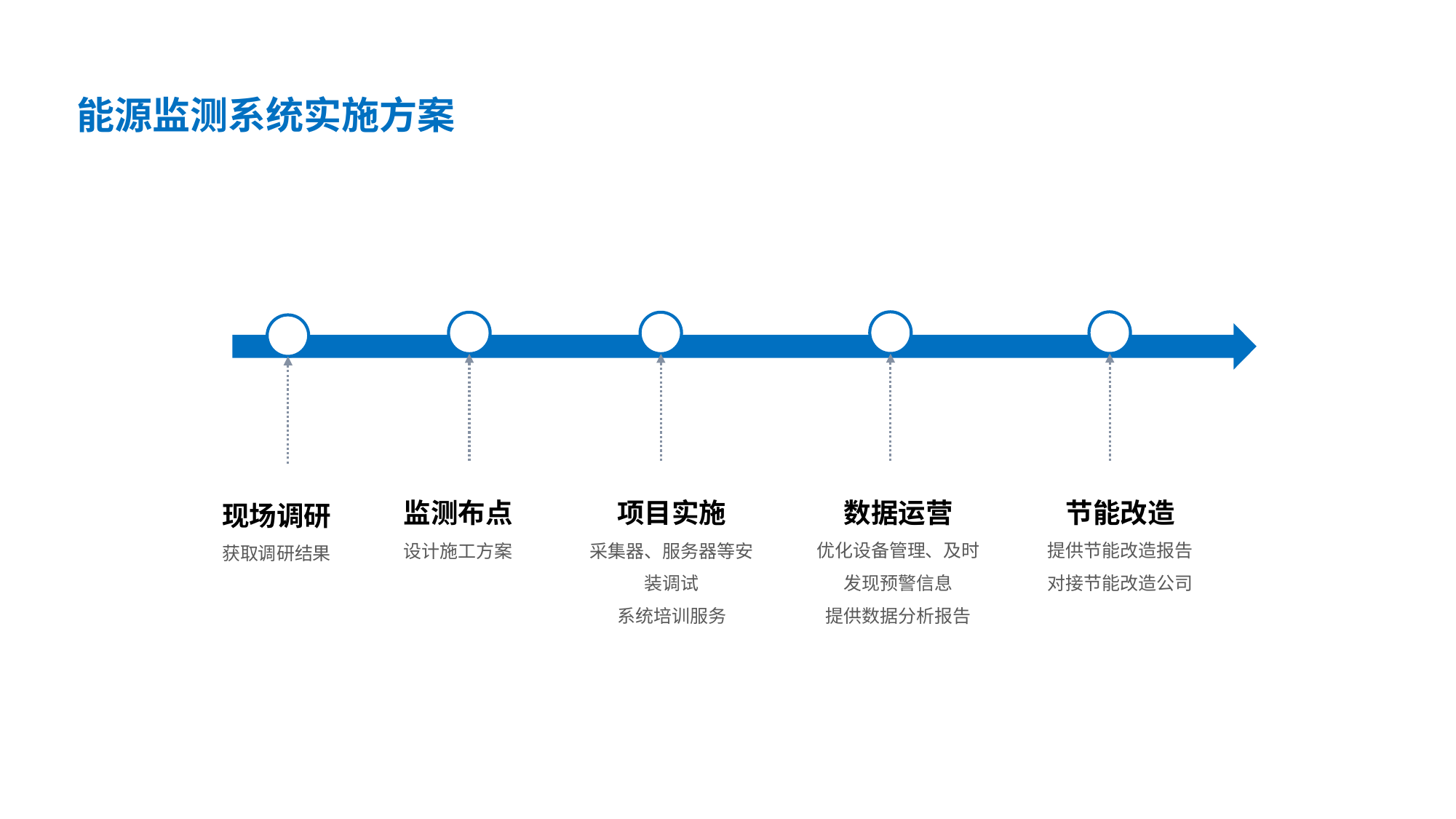

能源监测系统实施方案

数据运营
优化设备管理、及时发现预警信息
提供数据分析报告
节能改造
提供节能改造报告
对接节能改造公司
监测布点
设计施工方案
项目实施
采集器、服务器等安装调试
系统培训服务
现场调研
获取调研结果